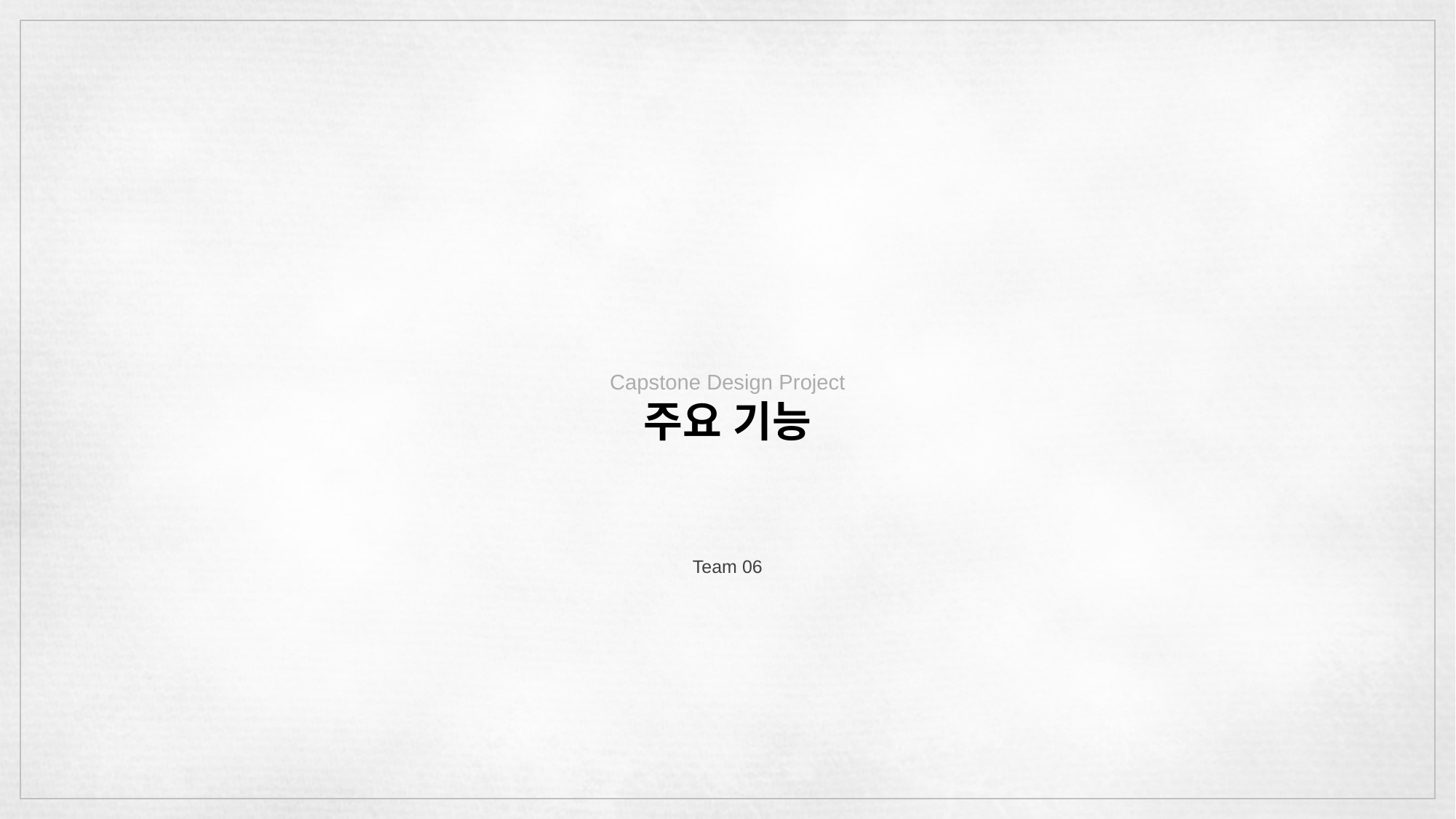

Capstone Design Project
주요 기능
Team 06